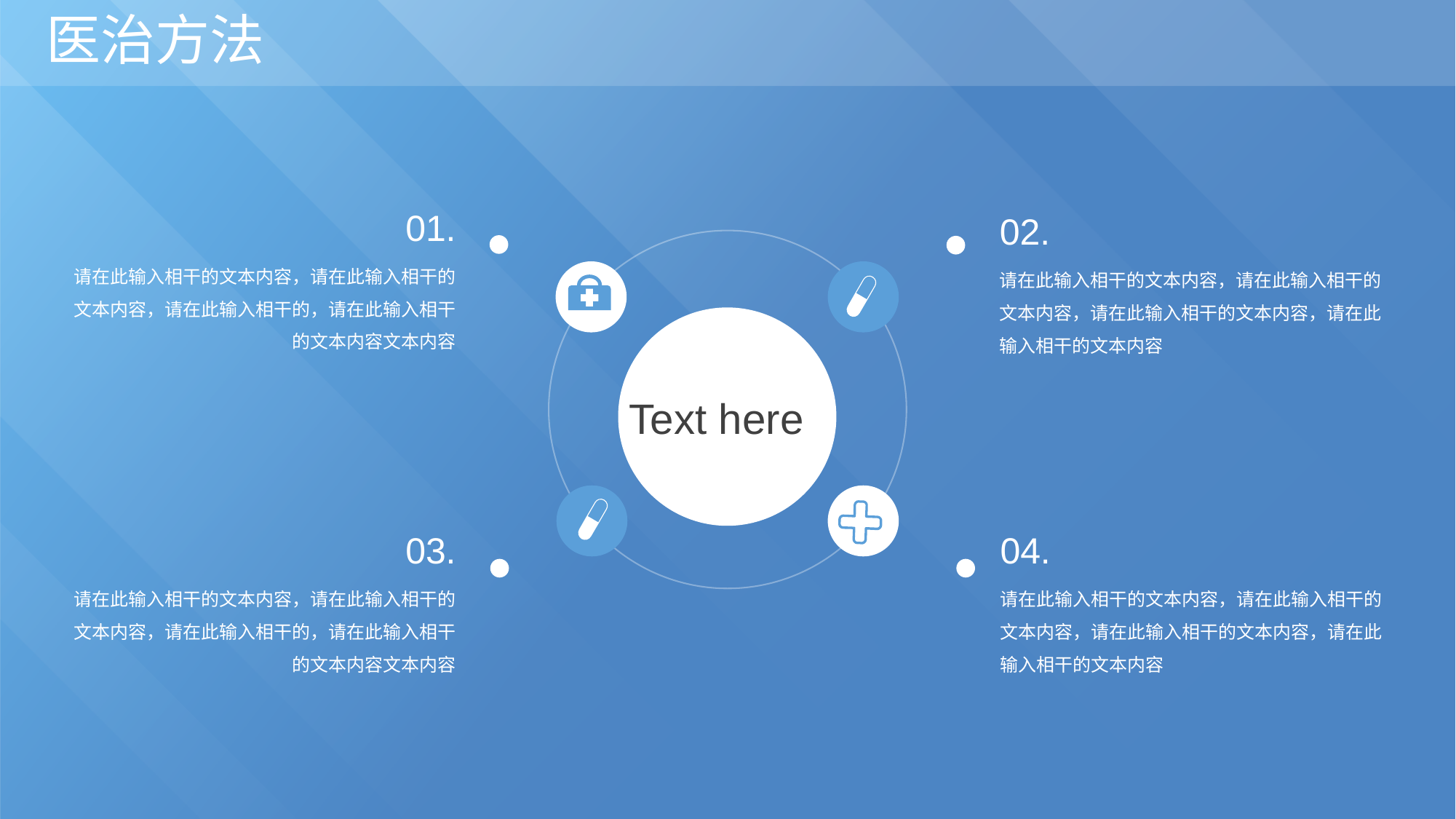

医治方法
01.
请在此输入相干的文本内容，请在此输入相干的文本内容，请在此输入相干的，请在此输入相干的文本内容文本内容
02.
请在此输入相干的文本内容，请在此输入相干的文本内容，请在此输入相干的文本内容，请在此输入相干的文本内容

Text here

03.
请在此输入相干的文本内容，请在此输入相干的文本内容，请在此输入相干的，请在此输入相干的文本内容文本内容
04.
请在此输入相干的文本内容，请在此输入相干的文本内容，请在此输入相干的文本内容，请在此输入相干的文本内容